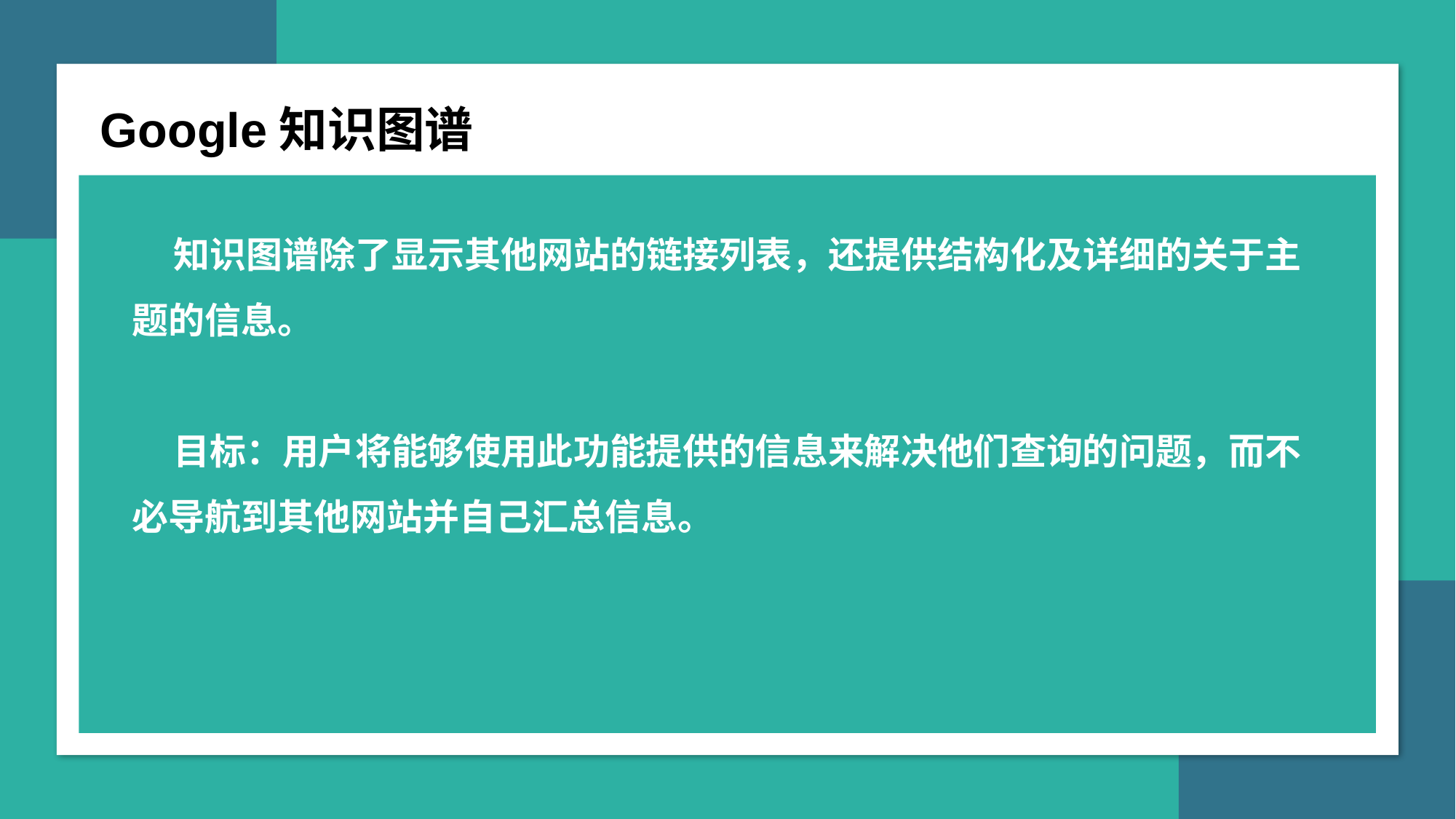

Google知识图谱

    知识图谱除了显示其他网站的链接列表，还提供结构化及详细的关于主题的信息。

    目标：用户将能够使用此功能提供的信息来解决他们查询的问题，而不必导航到其他网站并自己汇总信息。